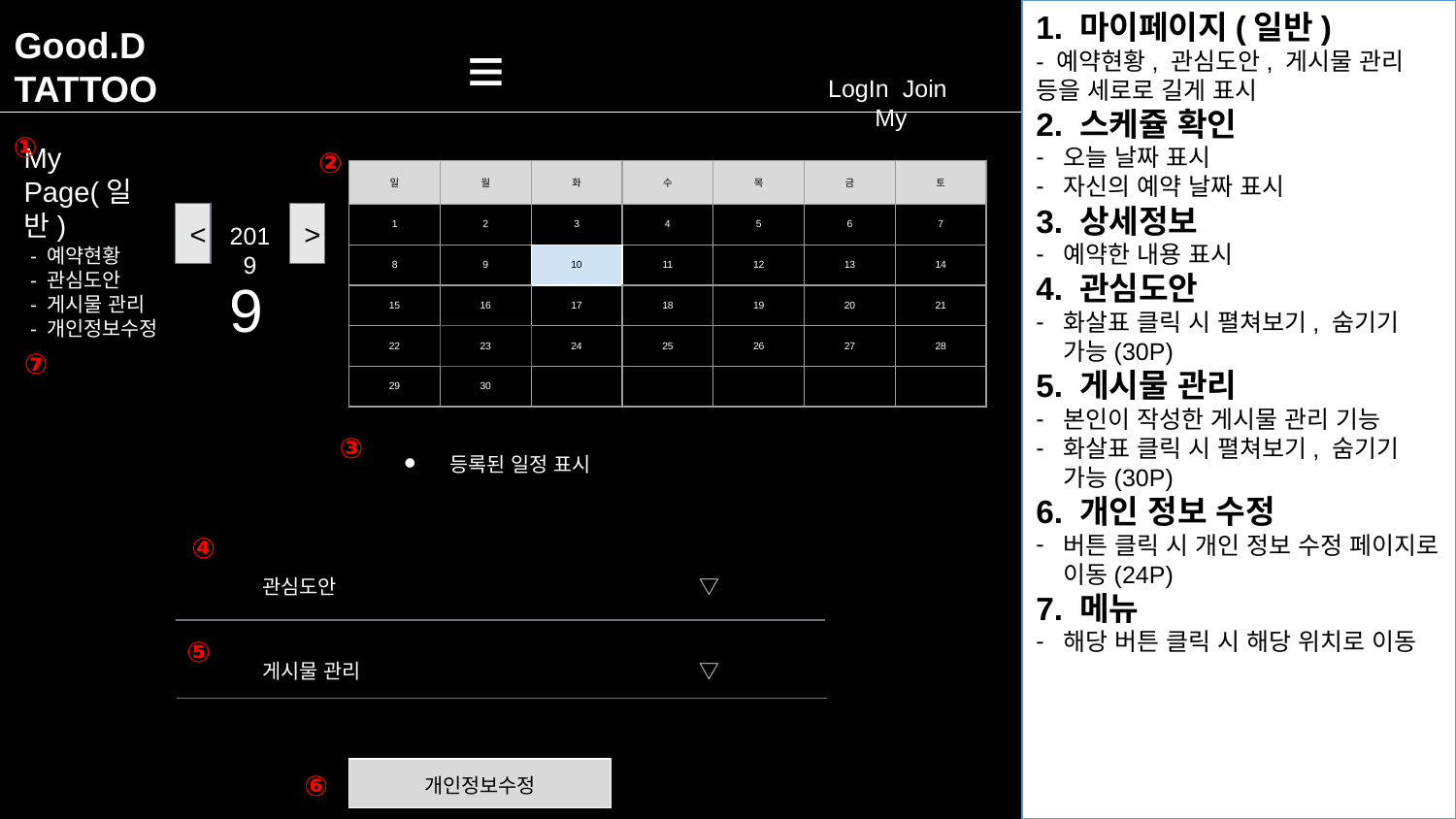

1. 마이페이지(일반)
- 예약현황, 관심도안, 게시물 관리 등을 세로로 길게 표시
2. 스케쥴 확인
오늘 날짜 표시
자신의 예약 날짜 표시
3. 상세정보
예약한 내용 표시
4. 관심도안
화살표 클릭 시 펼쳐보기, 숨기기 가능(30P)
5. 게시물 관리
본인이 작성한 게시물 관리 기능
화살표 클릭 시 펼쳐보기, 숨기기 가능(30P)
6. 개인 정보 수정
버튼 클릭 시 개인 정보 수정 페이지로 이동(24P)
7. 메뉴
해당 버튼 클릭 시 해당 위치로 이동
Good.D
TATTOO
≡
LogIn  Join  My
①
My Page(일반)
②
| 일 | 월 | 화 | 수 | 목 | 금 | 토 |
| --- | --- | --- | --- | --- | --- | --- |
| 1 | 2 | 3 | 4 | 5 | 6 | 7 |
| 8 | 9 | 10 | 11 | 12 | 13 | 14 |
| 15 | 16 | 17 | 18 | 19 | 20 | 21 |
| 22 | 23 | 24 | 25 | 26 | 27 | 28 |
| 29 | 30 |  |  |  |  |  |
<
>
2019
- 예약현황
- 관심도안
- 게시물 관리
- 개인정보수정
9
⑦
③
등록된 일정 표시
④
관심도안		                  	▽

⑤
게시물 관리			▽
개인정보수정
⑥